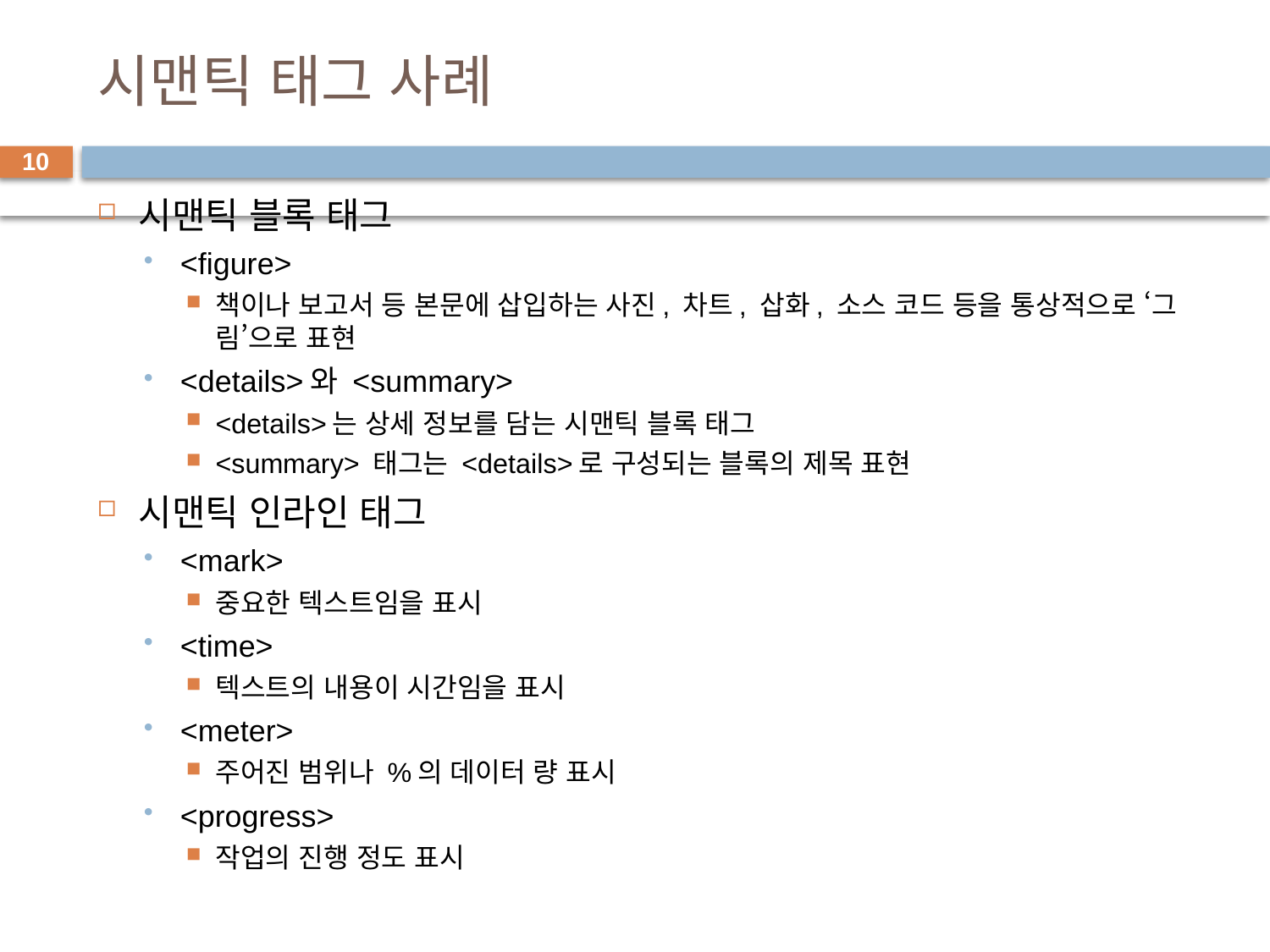

# 시맨틱 태그 사례
10
시맨틱 블록 태그
<figure>
책이나 보고서 등 본문에 삽입하는 사진, 차트, 삽화, 소스 코드 등을 통상적으로 ‘그림’으로 표현
<details>와 <summary>
<details>는 상세 정보를 담는 시맨틱 블록 태그
<summary> 태그는 <details>로 구성되는 블록의 제목 표현
시맨틱 인라인 태그
<mark>
중요한 텍스트임을 표시
<time>
텍스트의 내용이 시간임을 표시
<meter>
주어진 범위나 %의 데이터 량 표시
<progress>
작업의 진행 정도 표시